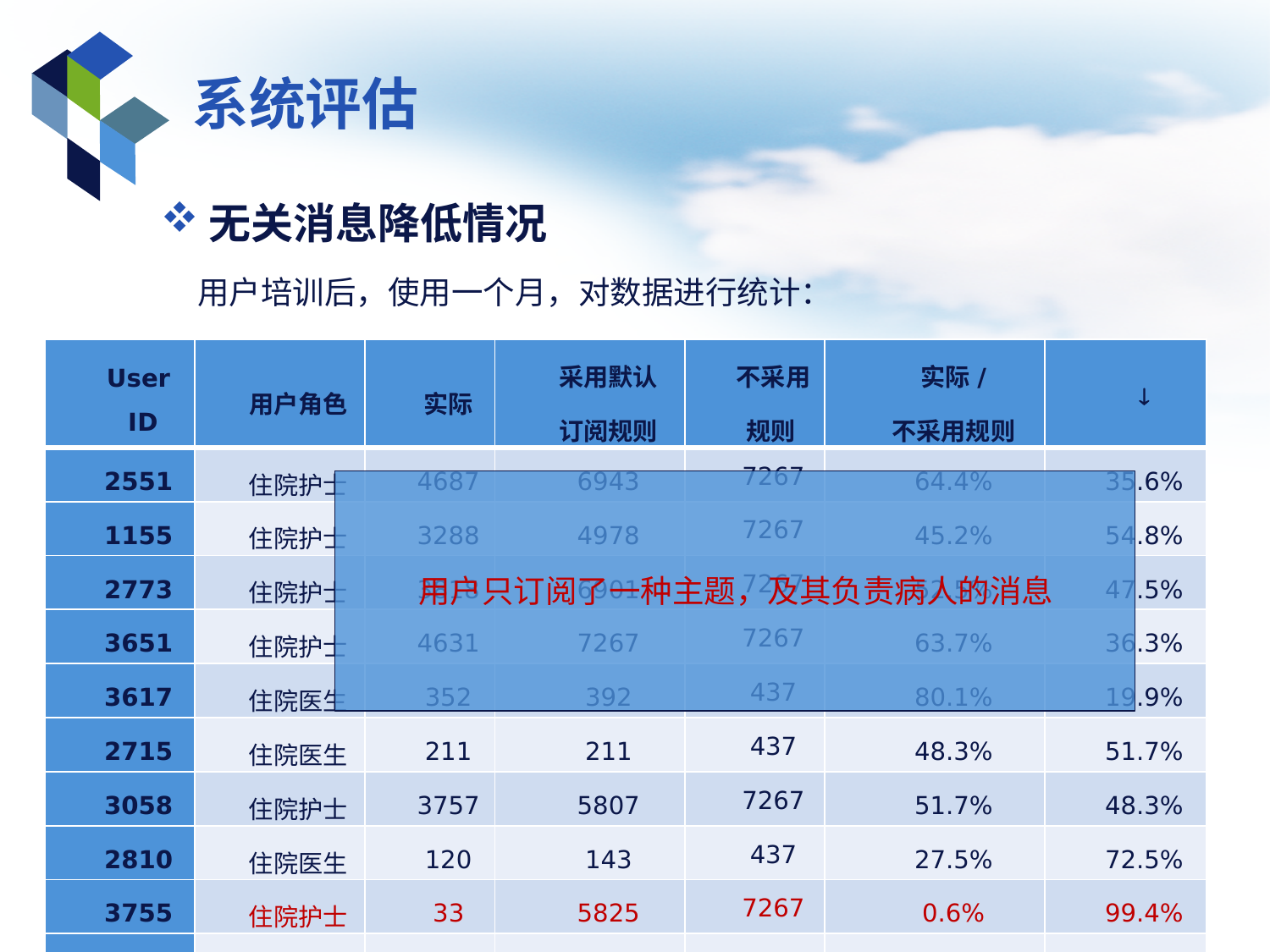

# 系统评估
无关消息降低情况
用户培训后，使用一个月，对数据进行统计：
| User ID | 用户角色 | 实际 | 采用默认 订阅规则 | 不采用 规则 | 实际/ 不采用规则 | ↓ |
| --- | --- | --- | --- | --- | --- | --- |
| 2551 | 住院护士 | 4687 | 6943 | 7267 | 64.4% | 35.6% |
| 1155 | 住院护士 | 3288 | 4978 | 7267 | 45.2% | 54.8% |
| 2773 | 住院护士 | 3818 | 6901 | 7267 | 52.5% | 47.5% |
| 3651 | 住院护士 | 4631 | 7267 | 7267 | 63.7% | 36.3% |
| 3617 | 住院医生 | 352 | 392 | 437 | 80.1% | 19.9% |
| 2715 | 住院医生 | 211 | 211 | 437 | 48.3% | 51.7% |
| 3058 | 住院护士 | 3757 | 5807 | 7267 | 51.7% | 48.3% |
| 2810 | 住院医生 | 120 | 143 | 437 | 27.5% | 72.5% |
| 3755 | 住院护士 | 33 | 5825 | 7267 | 0.6% | 99.4% |
| 6112 | 住院护士 | 4175 | 5825 | 7267 | 57.4% | 42.6% |

 用户只订阅了一种主题，及其负责病人的消息
41